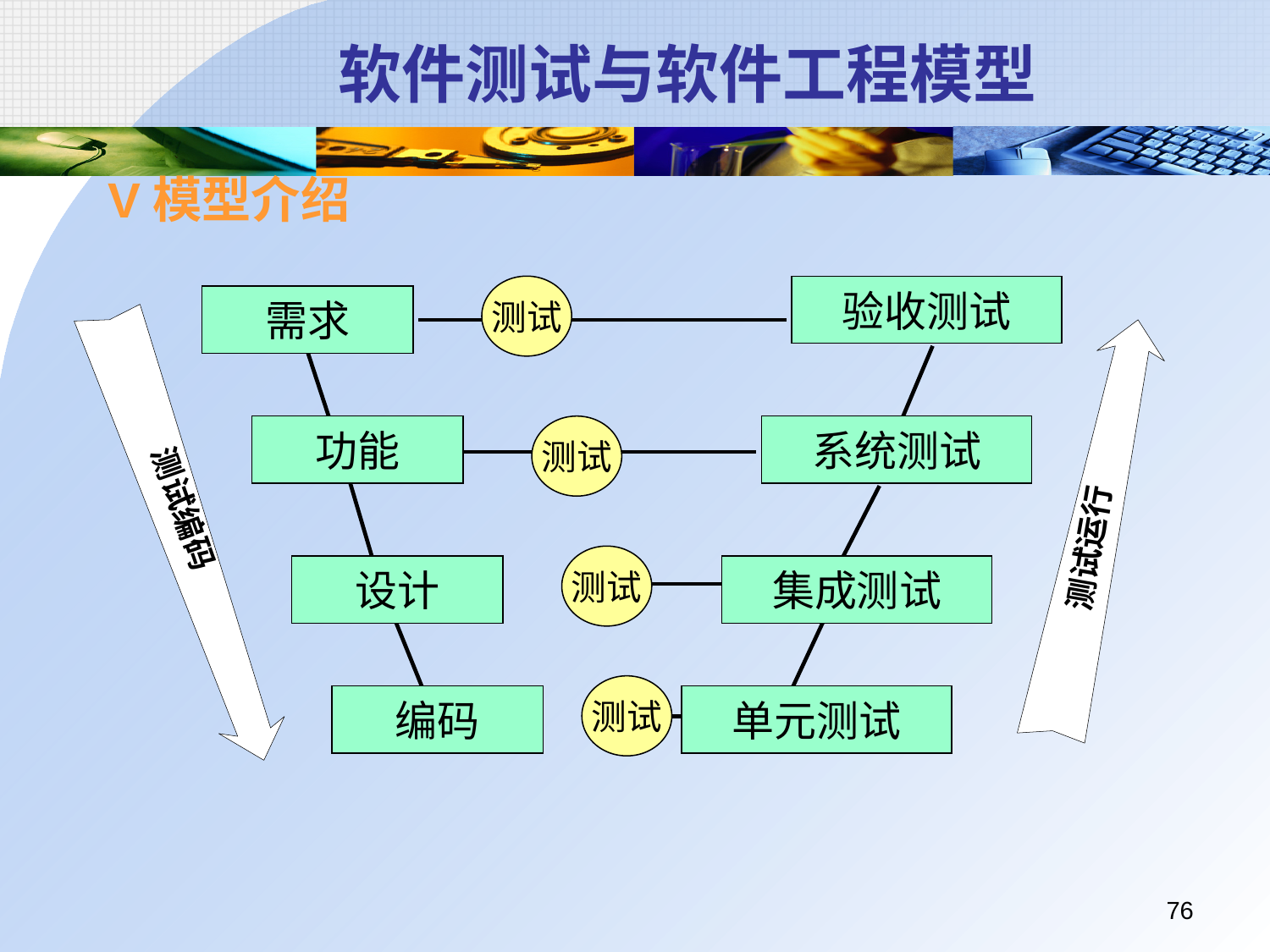

# 软件测试与软件工程模型
V模型介绍
测试
验收测试
需求

功能
测试
系统测试

测试编码
测试运行
测试
设计
集成测试

测试
编码
单元测试

76